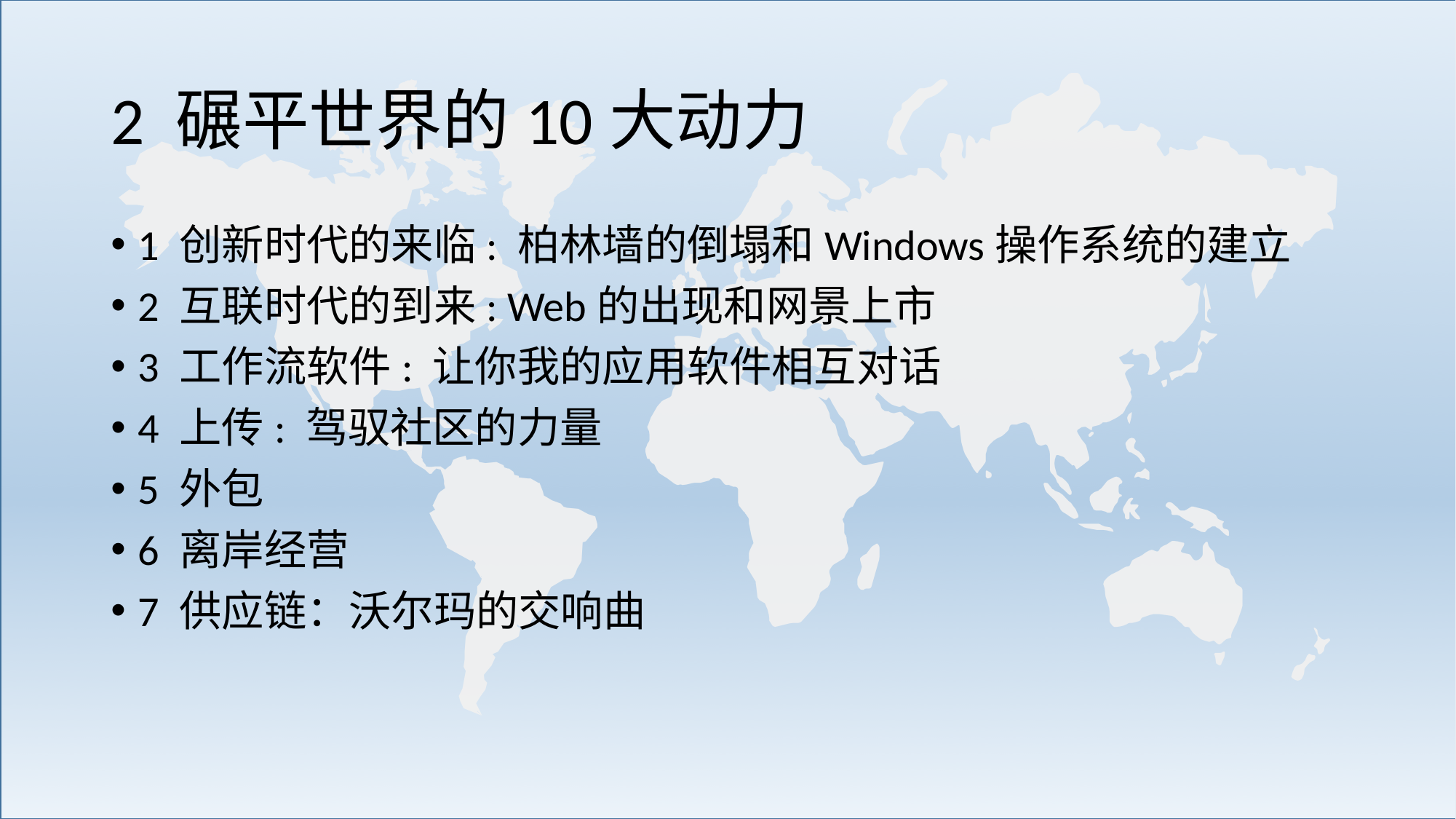

# 2 碾平世界的10大动力
1 创新时代的来临: 柏林墙的倒塌和Windows操作系统的建立
2 互联时代的到来: Web的出现和网景上市
3 工作流软件: 让你我的应用软件相互对话
4 上传: 驾驭社区的力量
5 外包
6 离岸经营
7 供应链：沃尔玛的交响曲